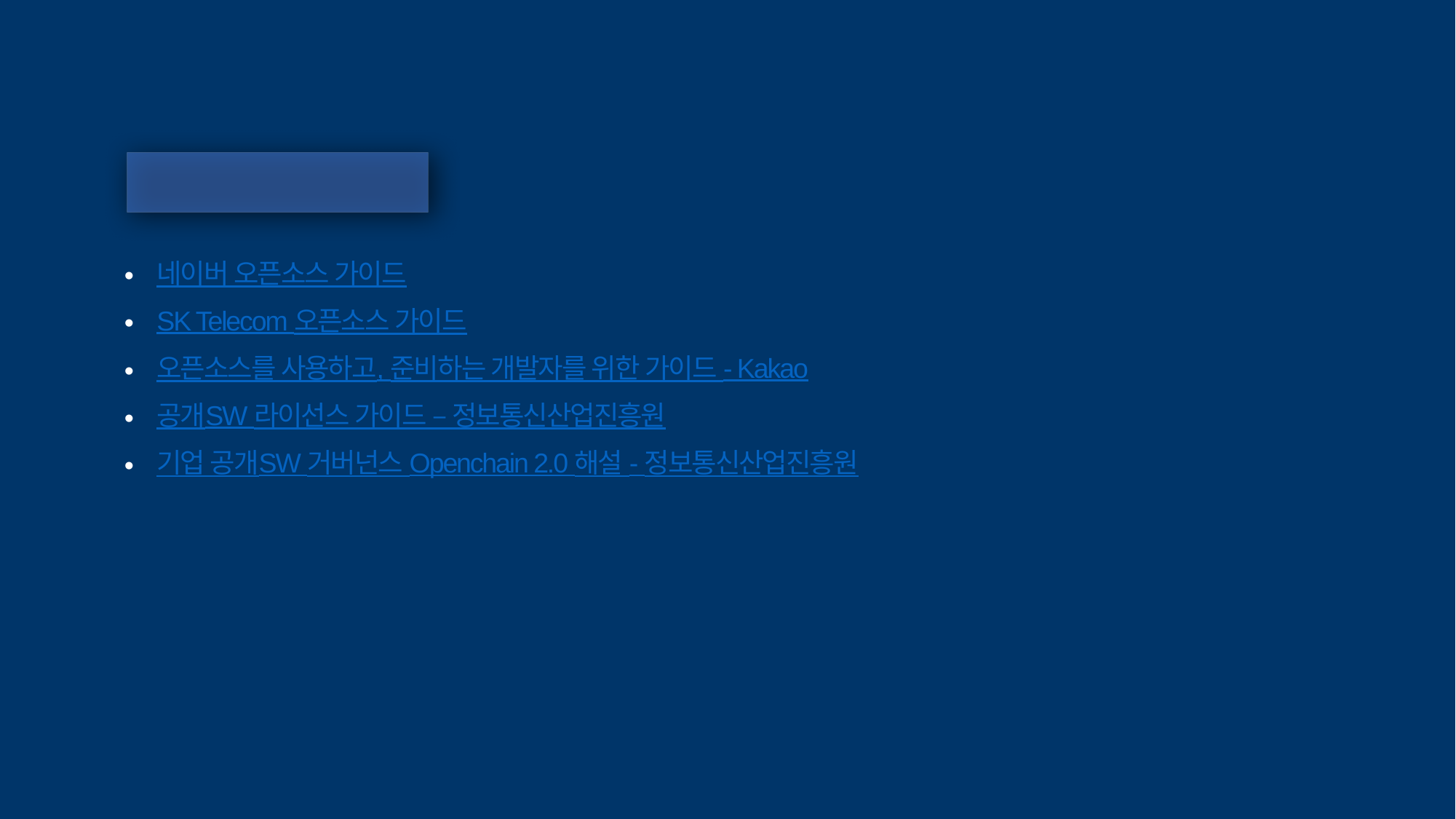

참고자료
네이버 오픈소스 가이드
SK Telecom 오픈소스 가이드
오픈소스를 사용하고, 준비하는 개발자를 위한 가이드 - Kakao
공개SW 라이선스 가이드 – 정보통신산업진흥원
기업 공개SW 거버넌스 Openchain 2.0 해설 - 정보통신산업진흥원